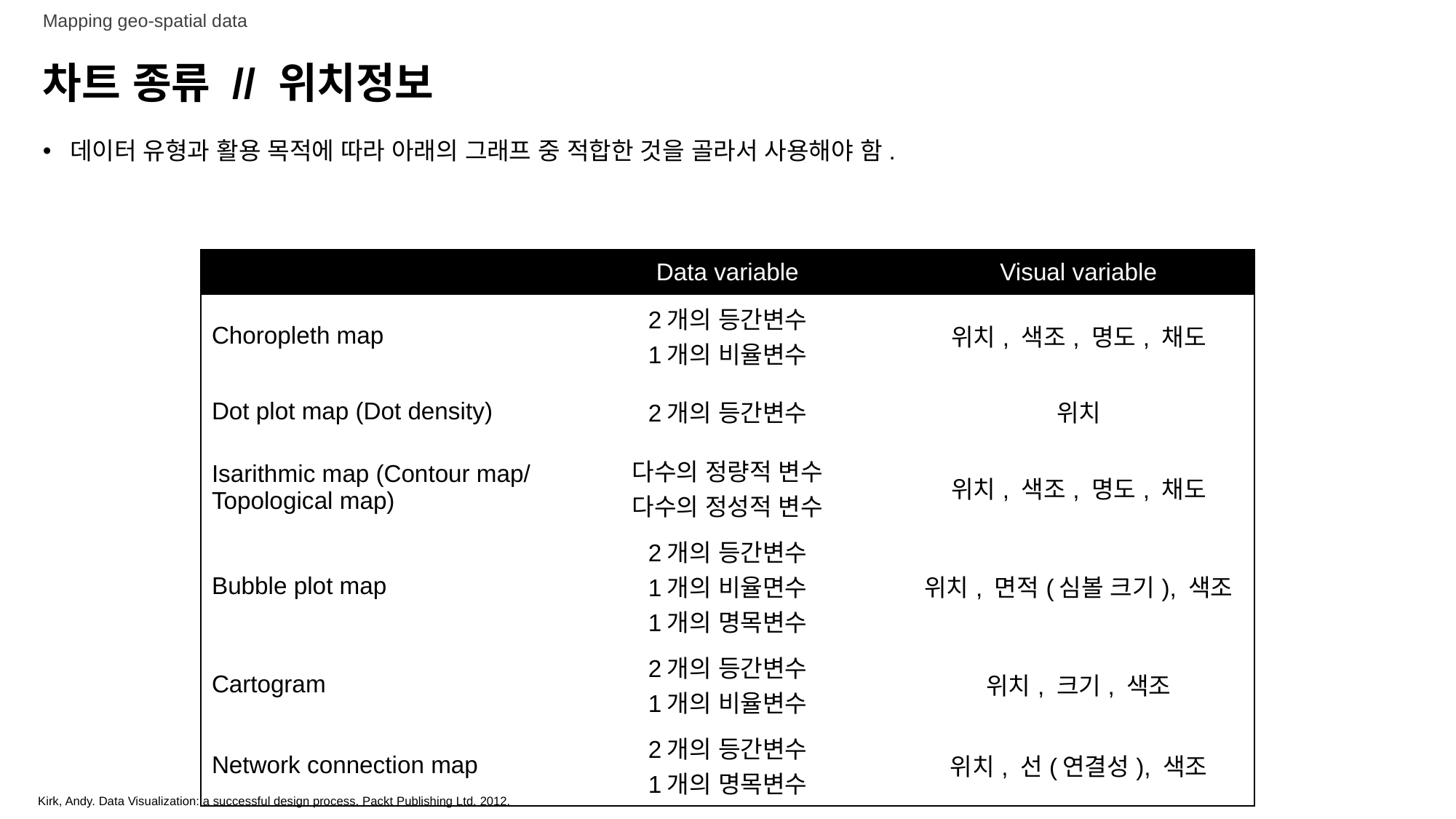

Mapping geo-spatial data
# 차트 종류 // 위치정보
데이터 유형과 활용 목적에 따라 아래의 그래프 중 적합한 것을 골라서 사용해야 함.

|  | Data variable | Visual variable |
| --- | --- | --- |
| Choropleth map | 2개의 등간변수 1개의 비율변수 | 위치, 색조, 명도, 채도 |
| Dot plot map (Dot density) | 2개의 등간변수 | 위치 |
| Isarithmic map (Contour map/ Topological map) | 다수의 정량적 변수 다수의 정성적 변수 | 위치, 색조, 명도, 채도 |
| Bubble plot map | 2개의 등간변수 1개의 비율면수 1개의 명목변수 | 위치, 면적(심볼 크기), 색조 |
| Cartogram | 2개의 등간변수 1개의 비율변수 | 위치, 크기, 색조 |
| Network connection map | 2개의 등간변수 1개의 명목변수 | 위치, 선(연결성), 색조 |
Kirk, Andy. Data Visualization: a successful design process. Packt Publishing Ltd, 2012.